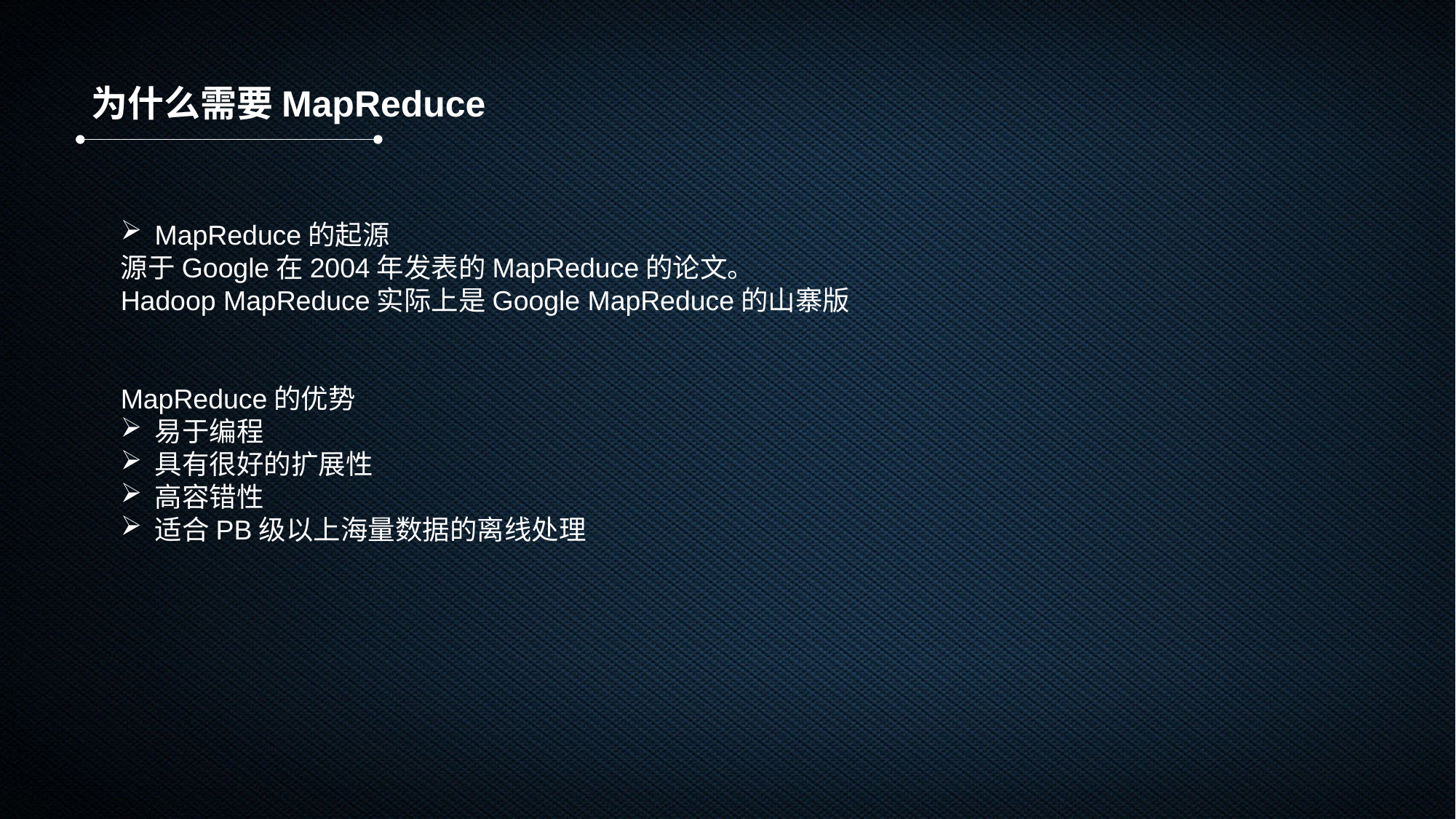

为什么需要MapReduce
MapReduce的起源
源于Google在2004年发表的MapReduce的论文。
Hadoop MapReduce实际上是Google MapReduce的山寨版

MapReduce的优势
易于编程
具有很好的扩展性
高容错性
适合PB级以上海量数据的离线处理